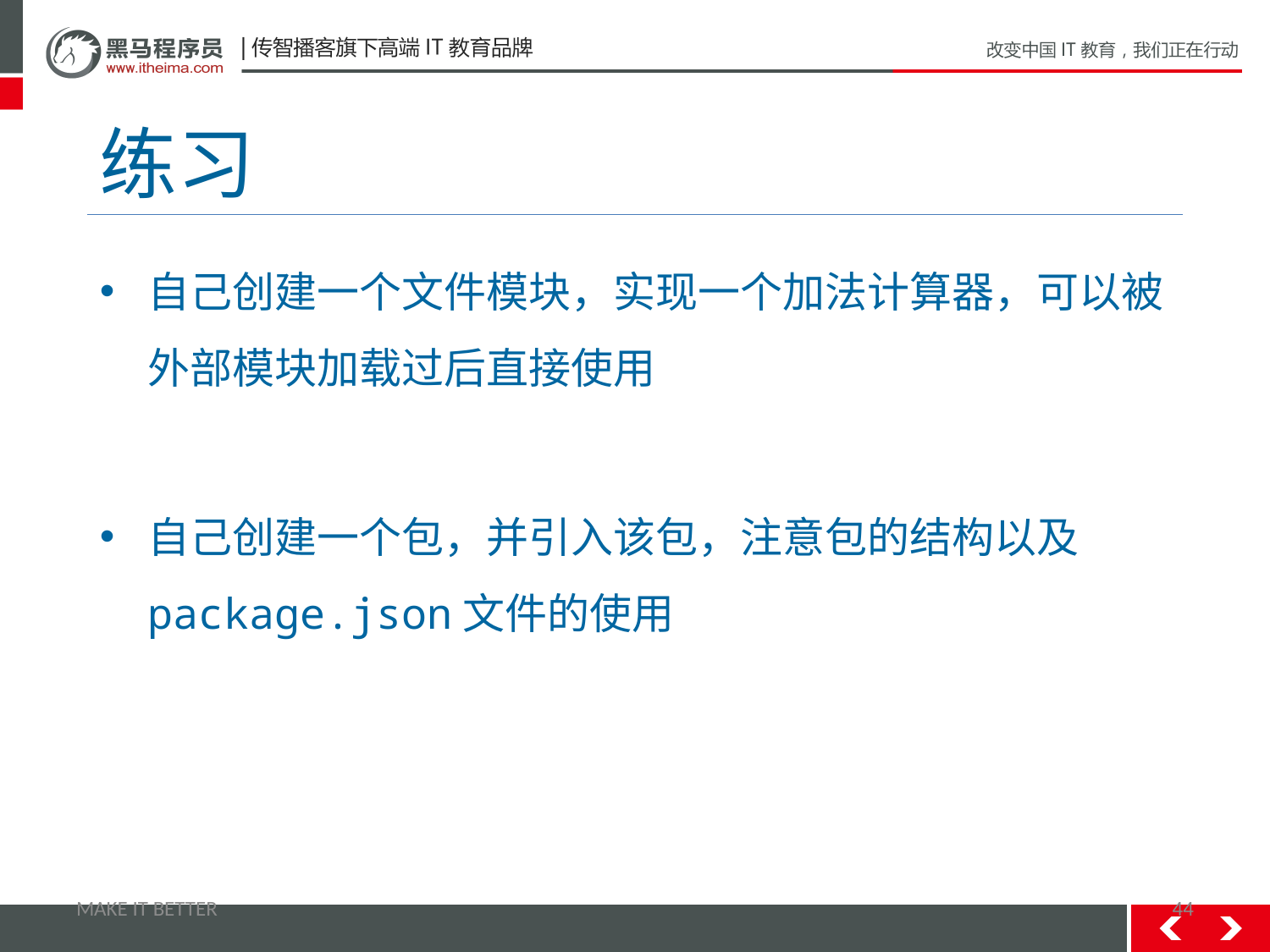

# 练习
自己创建一个文件模块，实现一个加法计算器，可以被外部模块加载过后直接使用

自己创建一个包，并引入该包，注意包的结构以及package.json文件的使用
MAKE IT BETTER
44